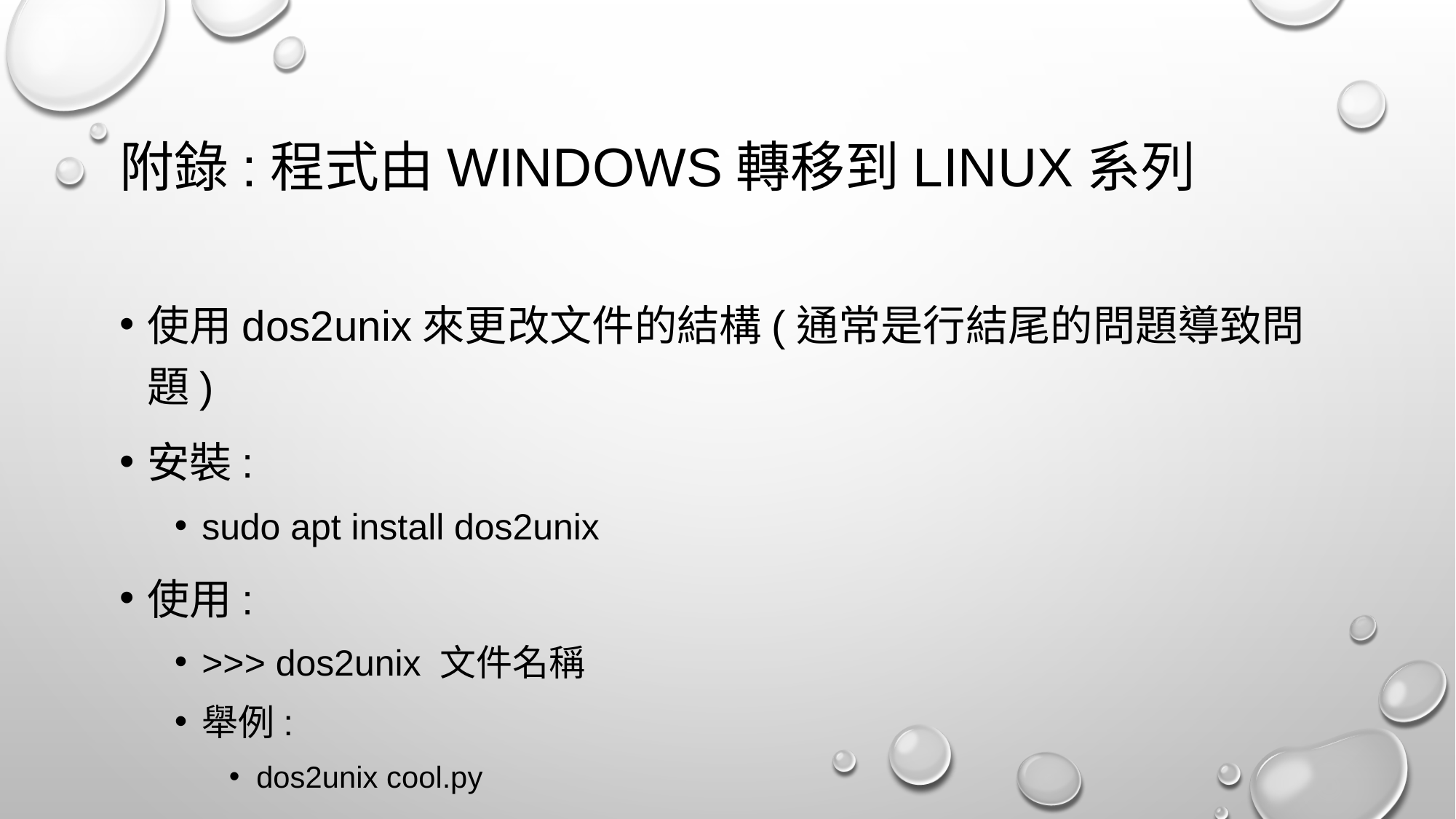

# 附錄:程式由windows轉移到LINUX系列
使用dos2unix來更改文件的結構(通常是行結尾的問題導致問題)
安裝:
sudo apt install dos2unix
使用:
>>> dos2unix 文件名稱
舉例:
dos2unix cool.py